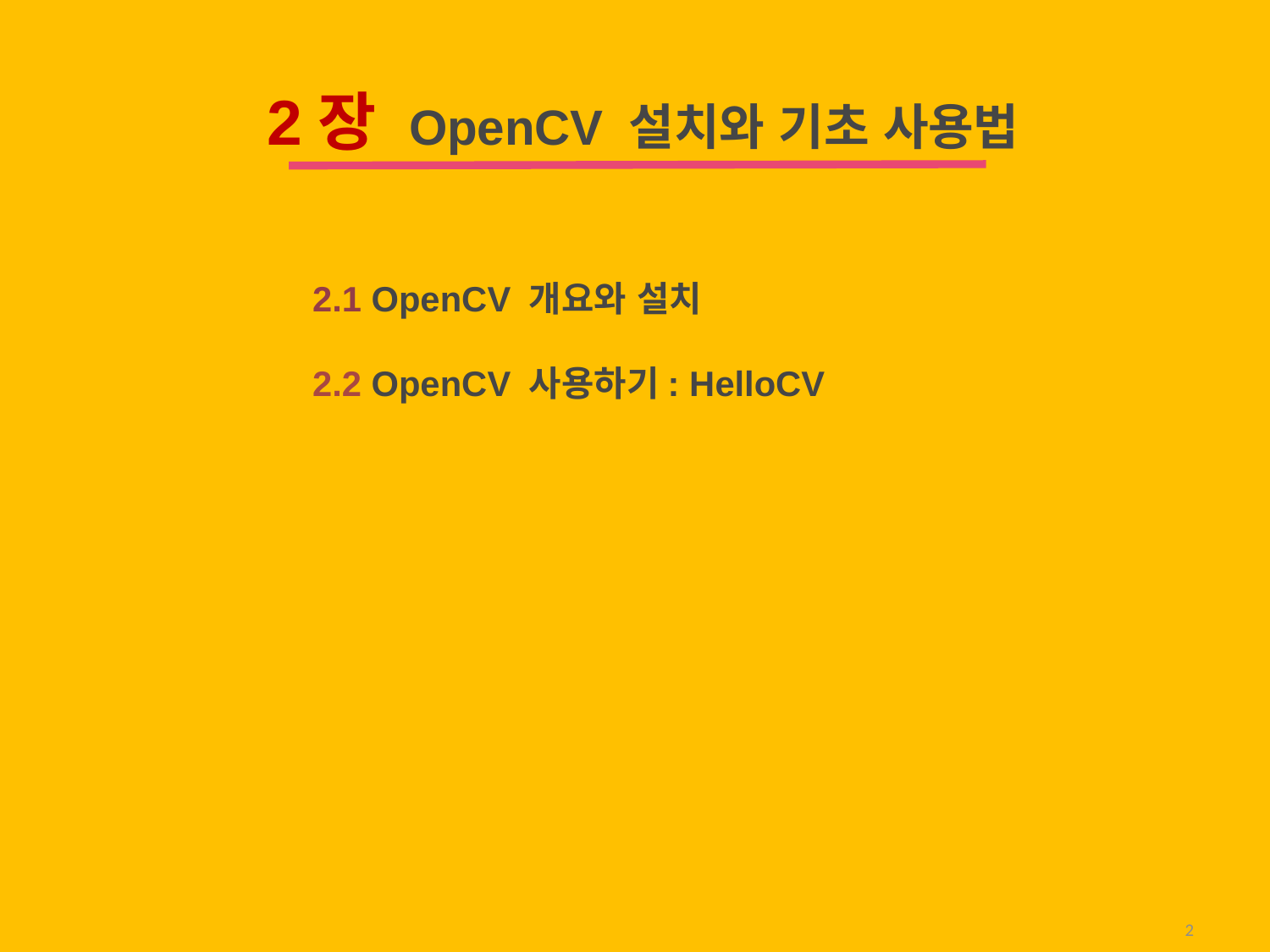

2장 OpenCV 설치와 기초 사용법
2.1 OpenCV 개요와 설치
2.2 OpenCV 사용하기: HelloCV
2